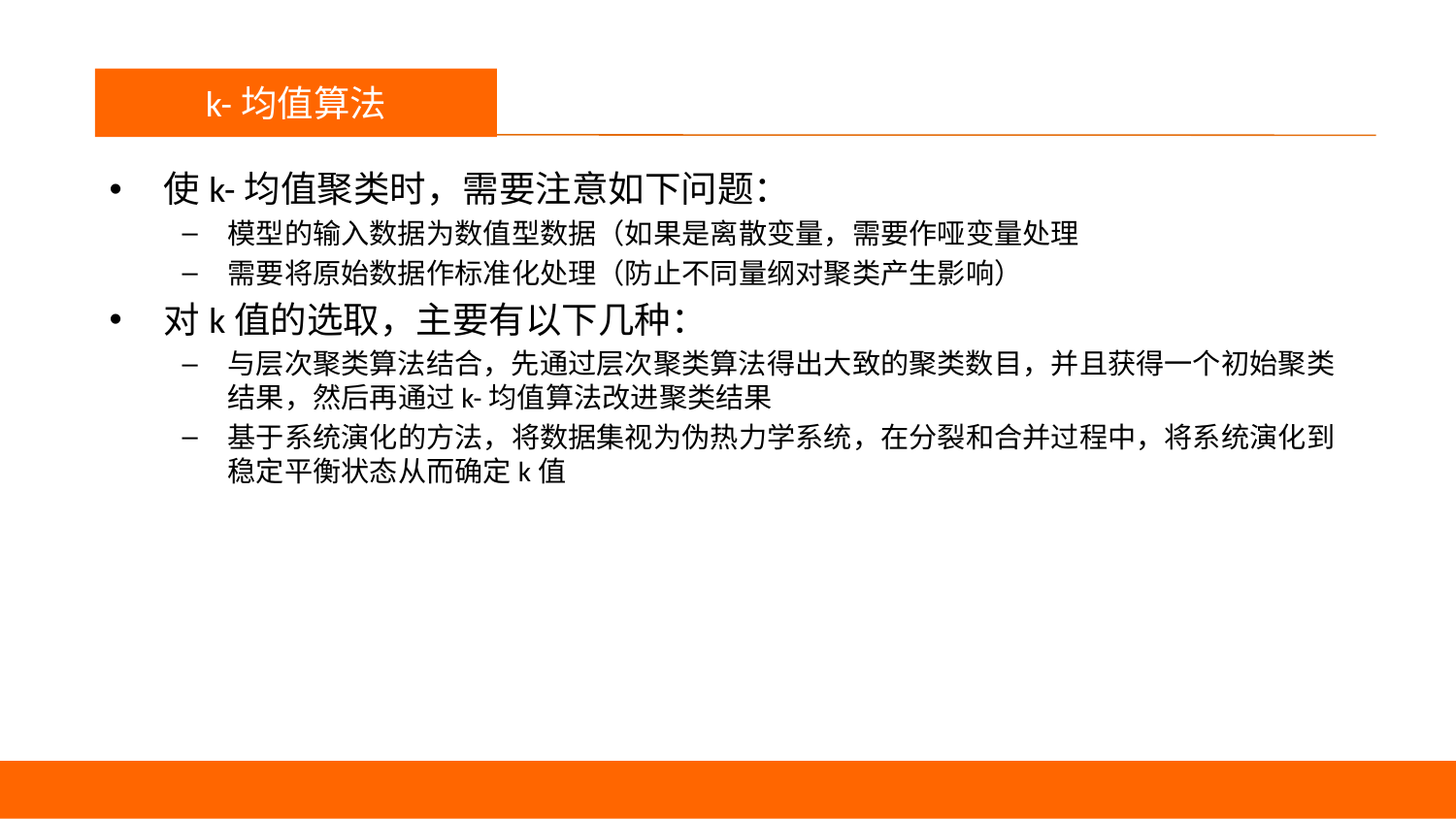

议程
k-均值算法

使k-均值聚类时，需要注意如下问题：
模型的输入数据为数值型数据（如果是离散变量，需要作哑变量处理
需要将原始数据作标准化处理（防止不同量纲对聚类产生影响）
对k值的选取，主要有以下几种：
与层次聚类算法结合，先通过层次聚类算法得出大致的聚类数目，并且获得一个初始聚类结果，然后再通过k-均值算法改进聚类结果
基于系统演化的方法，将数据集视为伪热力学系统，在分裂和合并过程中，将系统演化到稳定平衡状态从而确定k值